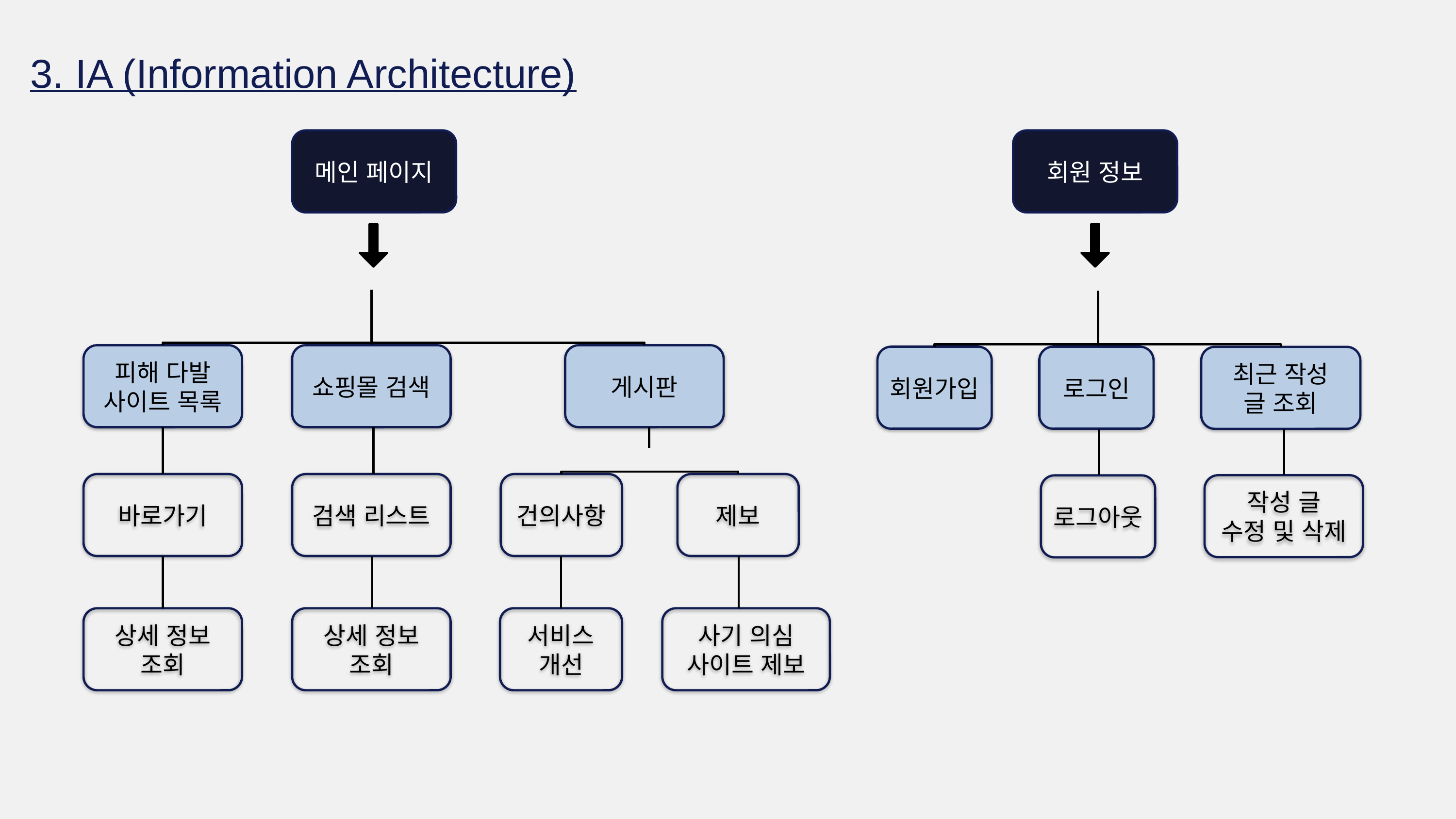

3. IA (Information Architecture)
메인 페이지
회원 정보

피해 다발
사이트 목록
쇼핑몰 검색
게시판
회원가입
로그인
최근 작성
글 조회
바로가기
검색 리스트
건의사항
제보
작성 글
수정 및 삭제
로그아웃
상세 정보
조회
상세 정보
조회
서비스 개선
사기 의심 사이트 제보